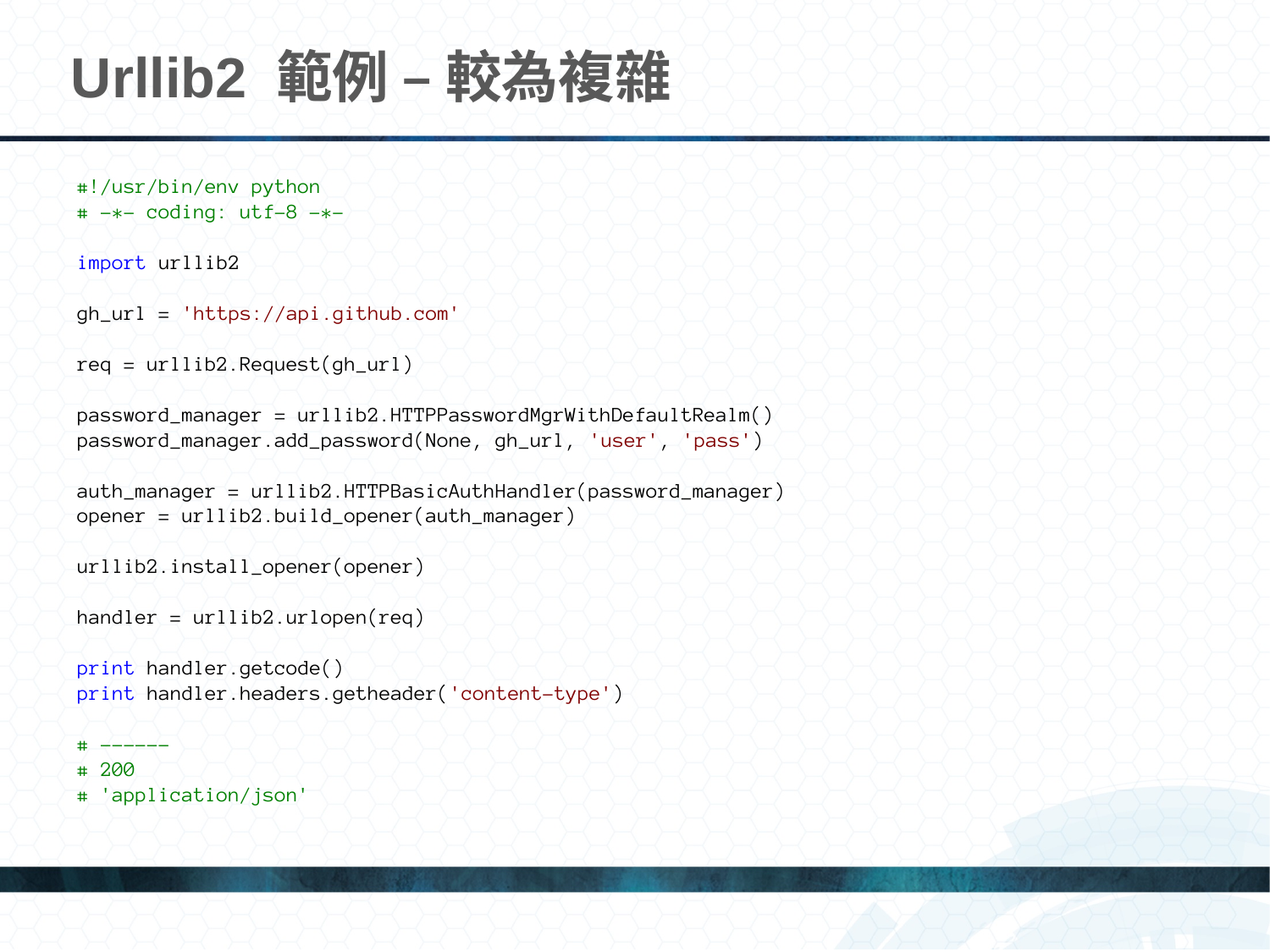

# Urllib2 範例 – 較為複雜
#!/usr/bin/env python
# -*- coding: utf-8 -*-
 
import urllib2
 
gh_url = 'https://api.github.com'
 
req = urllib2.Request(gh_url)
 
password_manager = urllib2.HTTPPasswordMgrWithDefaultRealm()
password_manager.add_password(None, gh_url, 'user', 'pass')
 
auth_manager = urllib2.HTTPBasicAuthHandler(password_manager)
opener = urllib2.build_opener(auth_manager)
 
urllib2.install_opener(opener)
 
handler = urllib2.urlopen(req)
 
print handler.getcode()
print handler.headers.getheader('content-type')
 
# ------
# 200
# 'application/json'